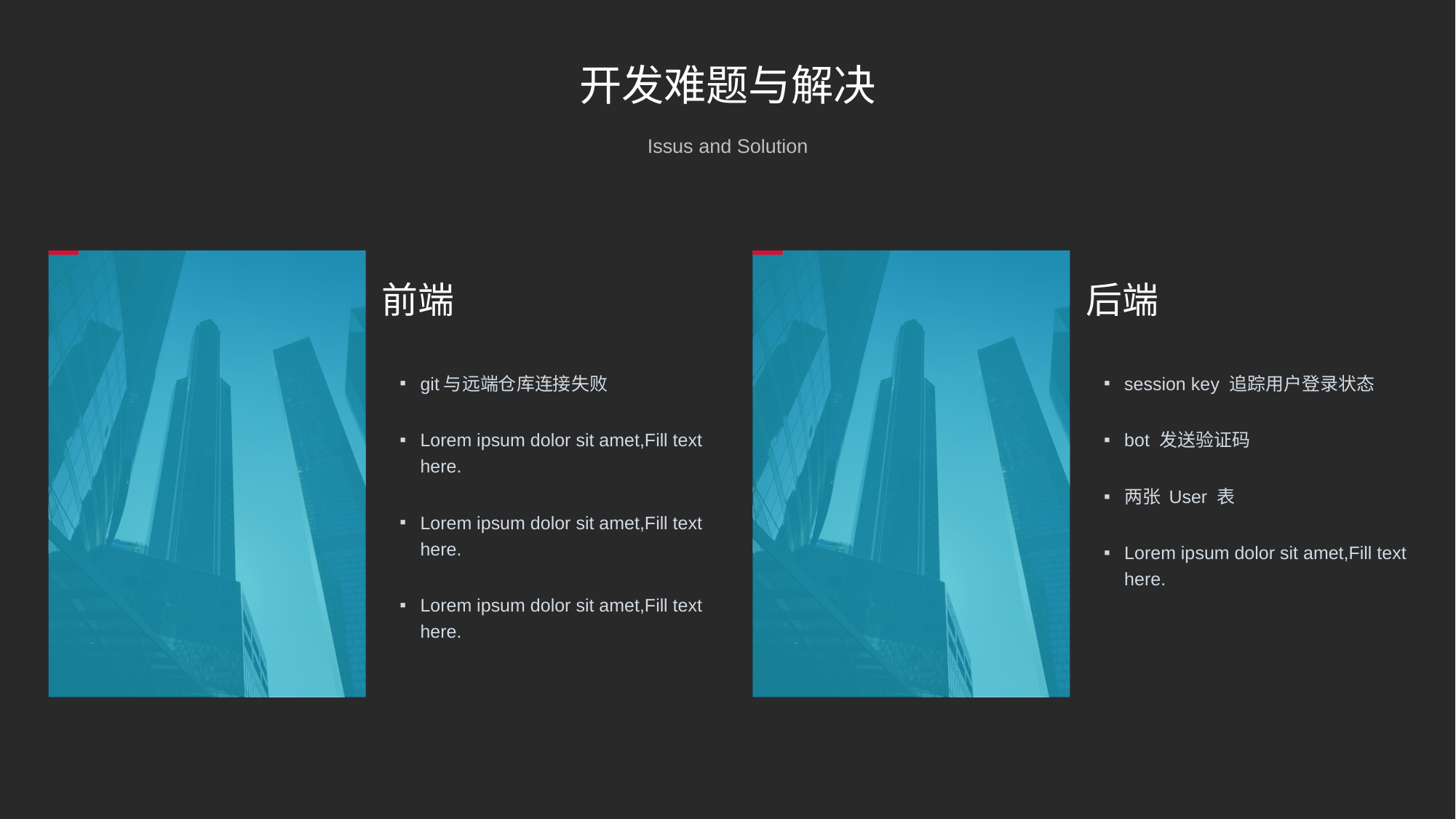

开发难题与解决
Issus and Solution

前端
git与远端仓库连接失败
Lorem ipsum dolor sit amet,Fill text here.
Lorem ipsum dolor sit amet,Fill text here.
Lorem ipsum dolor sit amet,Fill text here.

后端
session key 追踪用户登录状态
bot 发送验证码
两张 User 表
Lorem ipsum dolor sit amet,Fill text here.